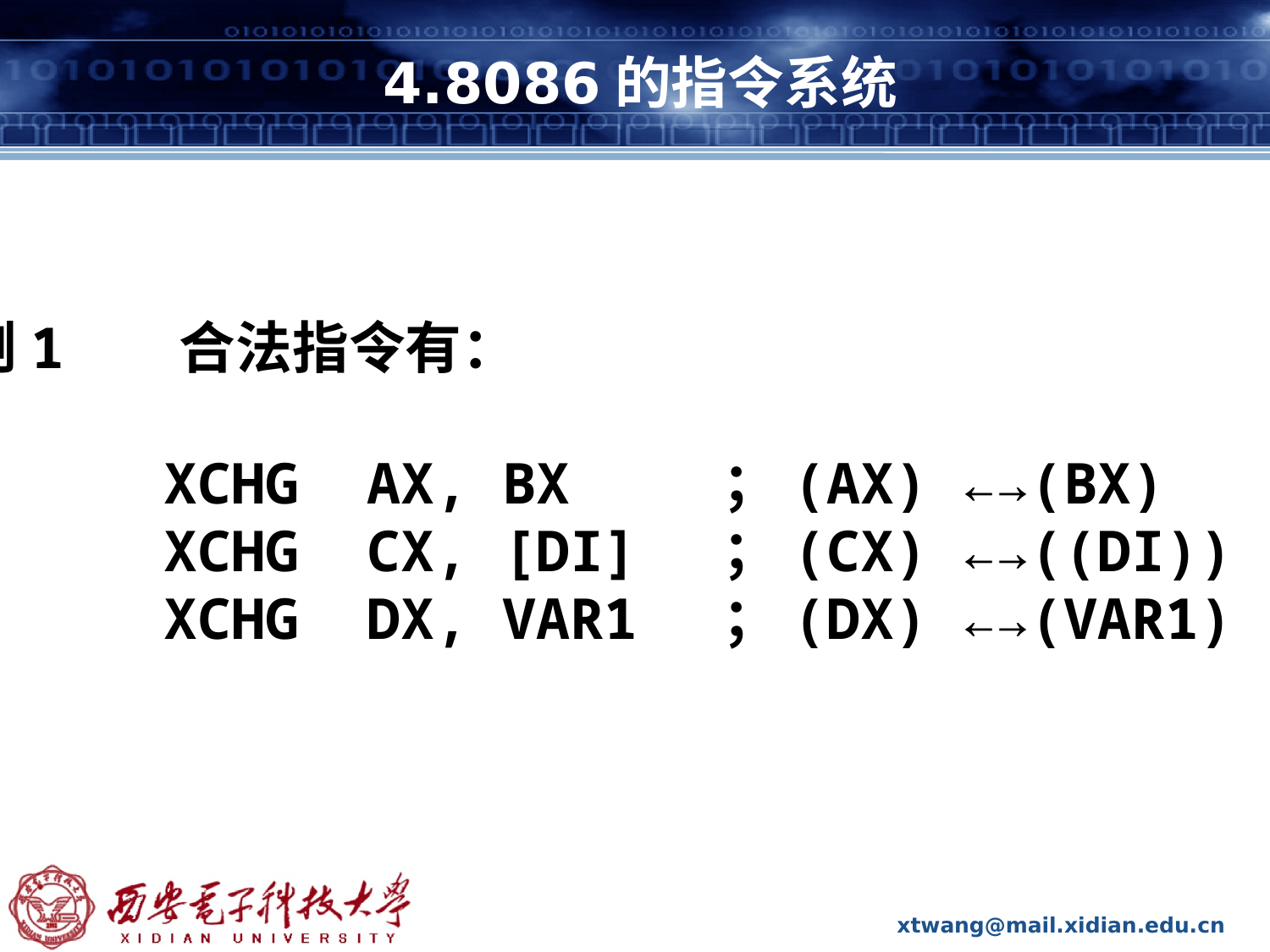

# 4.8086的指令系统
例1   合法指令有：

      XCHG  AX, BX   	；(AX) ←→(BX)
      XCHG  CX, [DI]  	；(CX) ←→((DI))
      XCHG  DX, VAR1	；(DX) ←→(VAR1)